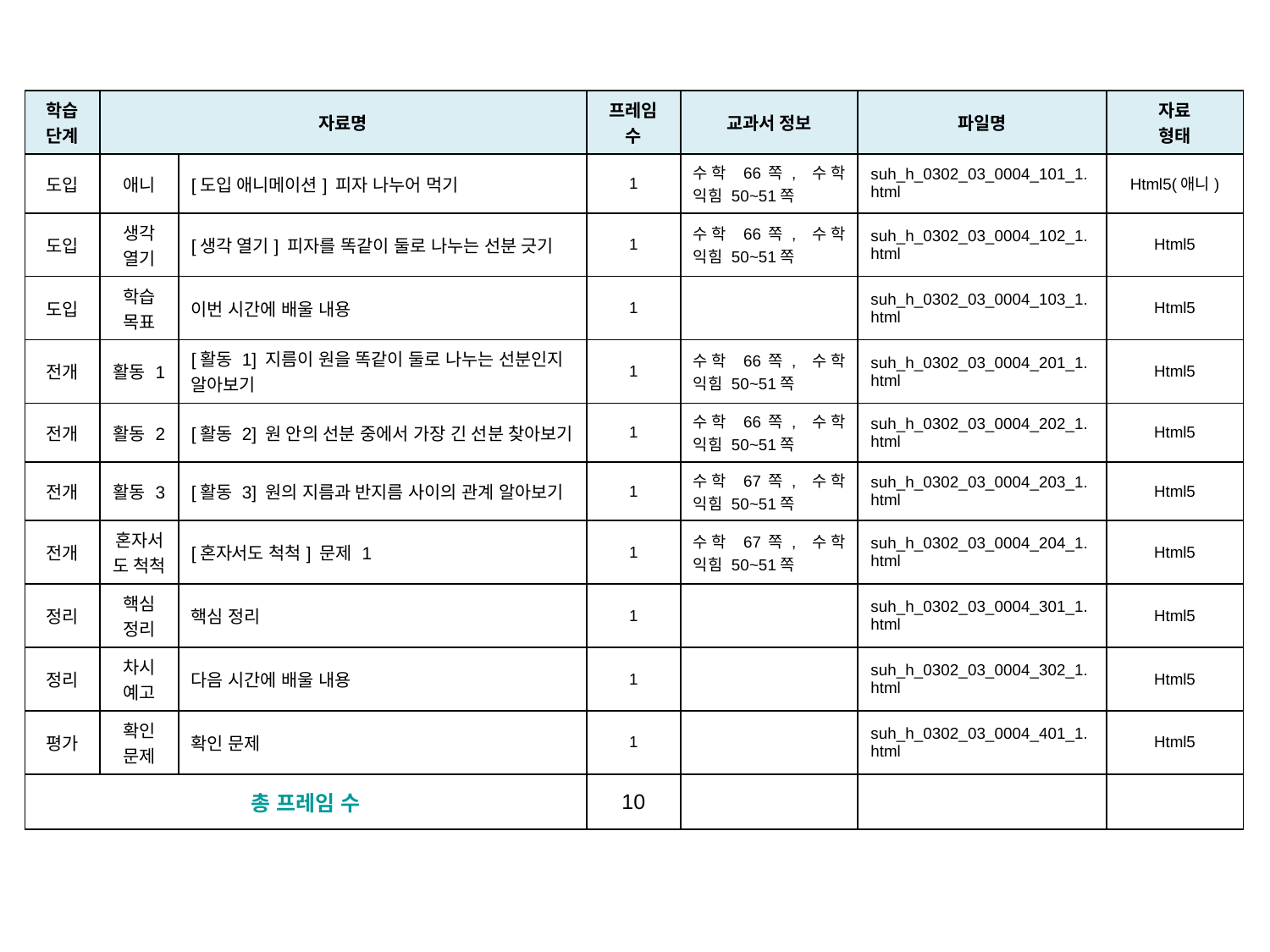

| 학습 단계 | 자료명 |  | 프레임 수 | 교과서 정보 | 파일명 | 자료 형태 |
| --- | --- | --- | --- | --- | --- | --- |
| 도입 | 애니 | [도입 애니메이션] 피자 나누어 먹기 | 1 | 수학 66쪽, 수학 익힘 50~51쪽 | suh\_h\_0302\_03\_0004\_101\_1.html | Html5(애니) |
| 도입 | 생각 열기 | [생각 열기] 피자를 똑같이 둘로 나누는 선분 긋기 | 1 | 수학 66쪽, 수학 익힘 50~51쪽 | suh\_h\_0302\_03\_0004\_102\_1.html | Html5 |
| 도입 | 학습 목표 | 이번 시간에 배울 내용 | 1 |  | suh\_h\_0302\_03\_0004\_103\_1.html | Html5 |
| 전개 | 활동 1 | [활동 1] 지름이 원을 똑같이 둘로 나누는 선분인지 알아보기 | 1 | 수학 66쪽, 수학 익힘 50~51쪽 | suh\_h\_0302\_03\_0004\_201\_1.html | Html5 |
| 전개 | 활동 2 | [활동 2] 원 안의 선분 중에서 가장 긴 선분 찾아보기 | 1 | 수학 66쪽, 수학 익힘 50~51쪽 | suh\_h\_0302\_03\_0004\_202\_1.html | Html5 |
| 전개 | 활동 3 | [활동 3] 원의 지름과 반지름 사이의 관계 알아보기 | 1 | 수학 67쪽, 수학 익힘 50~51쪽 | suh\_h\_0302\_03\_0004\_203\_1.html | Html5 |
| 전개 | 혼자서도 척척 | [혼자서도 척척] 문제 1 | 1 | 수학 67쪽, 수학 익힘 50~51쪽 | suh\_h\_0302\_03\_0004\_204\_1.html | Html5 |
| 정리 | 핵심 정리 | 핵심 정리 | 1 |  | suh\_h\_0302\_03\_0004\_301\_1.html | Html5 |
| 정리 | 차시 예고 | 다음 시간에 배울 내용 | 1 |  | suh\_h\_0302\_03\_0004\_302\_1.html | Html5 |
| 평가 | 확인 문제 | 확인 문제 | 1 |  | suh\_h\_0302\_03\_0004\_401\_1.html | Html5 |
| 총 프레임 수 |  |  | 10 |  |  |  |